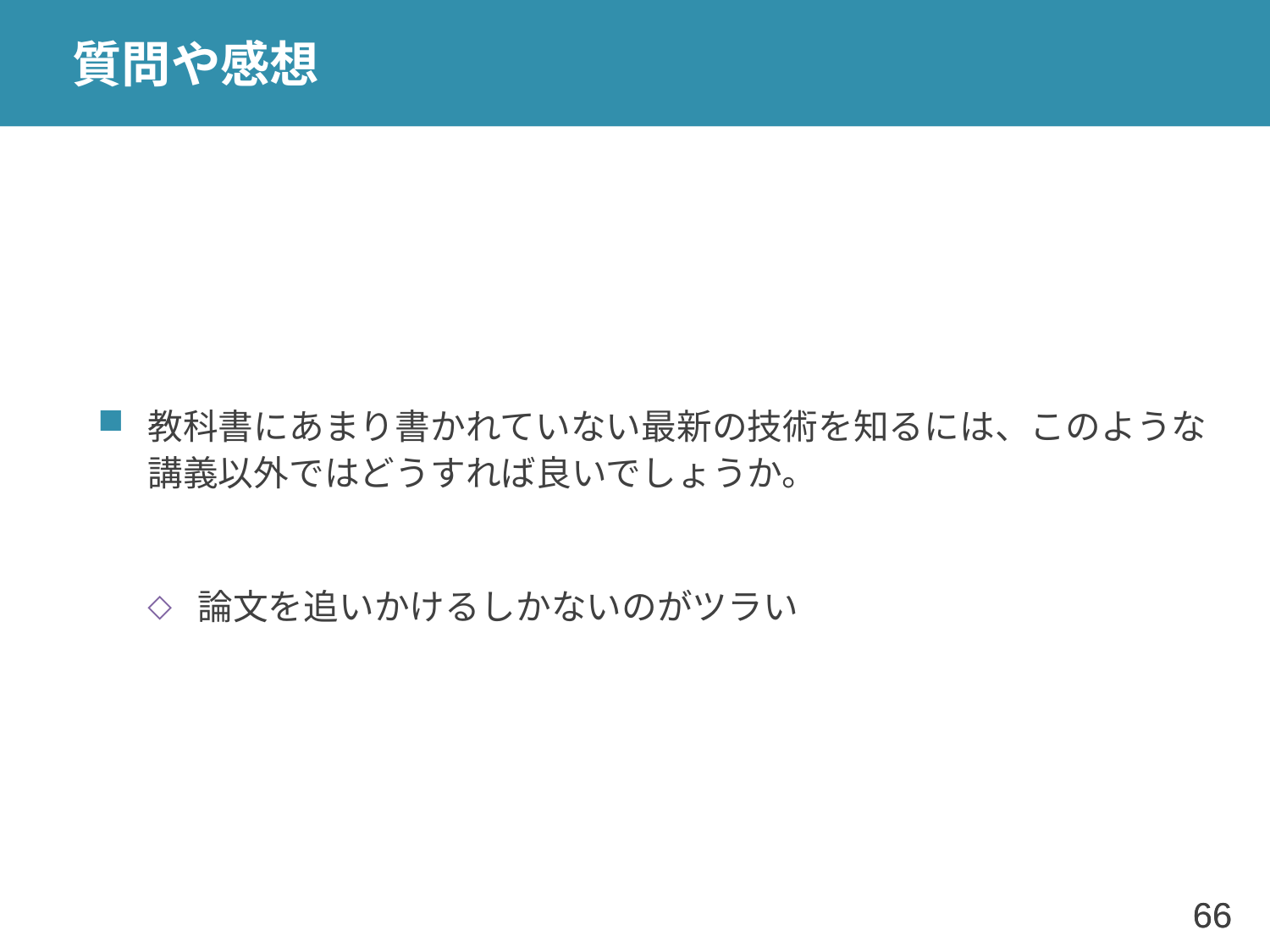

# 質問や感想
教科書にあまり書かれていない最新の技術を知るには、このような講義以外ではどうすれば良いでしょうか。

論文を追いかけるしかないのがツラい